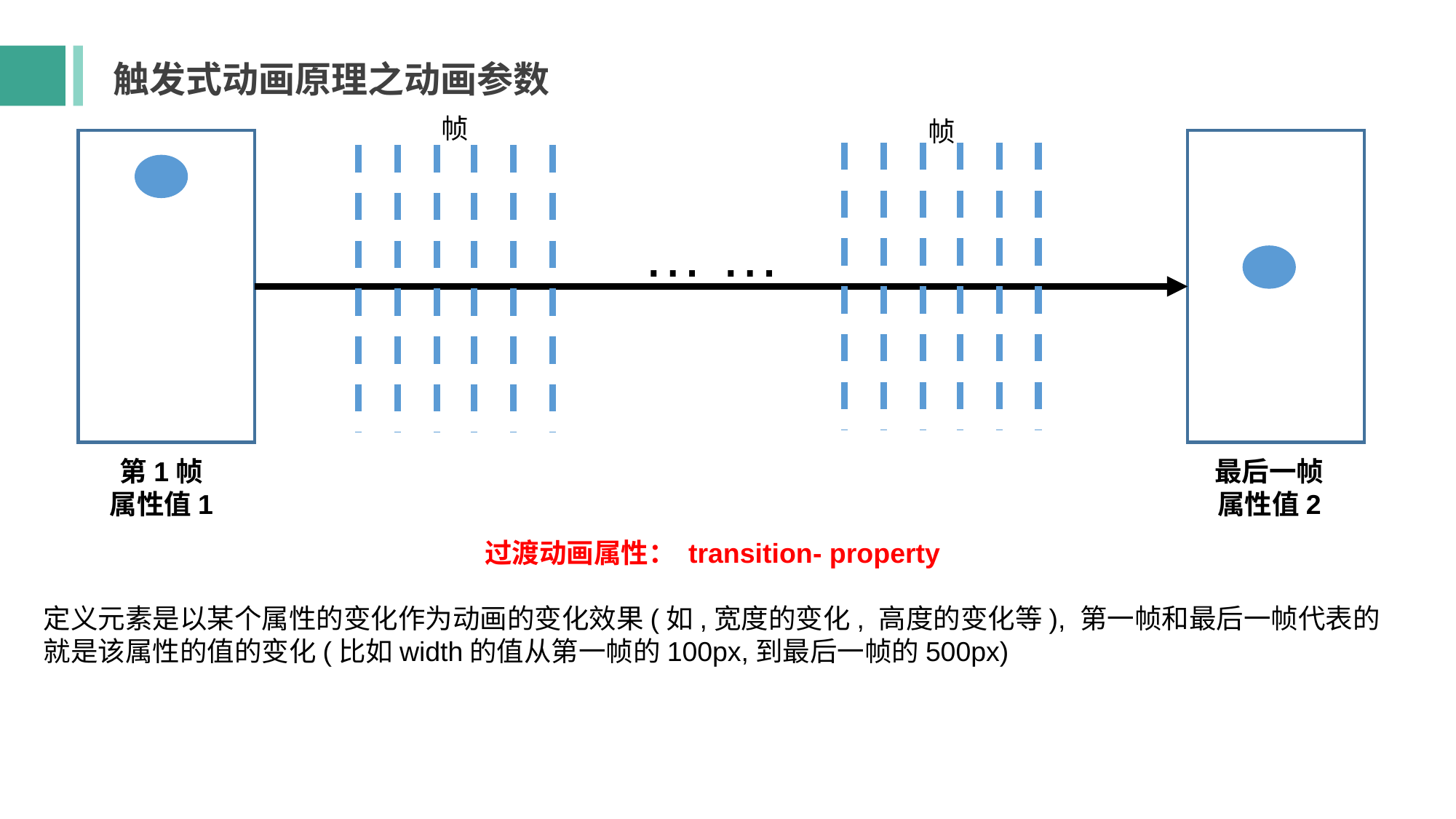

触发式动画原理之动画参数
帧
帧

… …

第1帧
属性值1
最后一帧
属性值2
过渡动画属性： transition- property

定义元素是以某个属性的变化作为动画的变化效果(如,宽度的变化, 高度的变化等), 第一帧和最后一帧代表的就是该属性的值的变化(比如width的值从第一帧的100px,到最后一帧的500px)